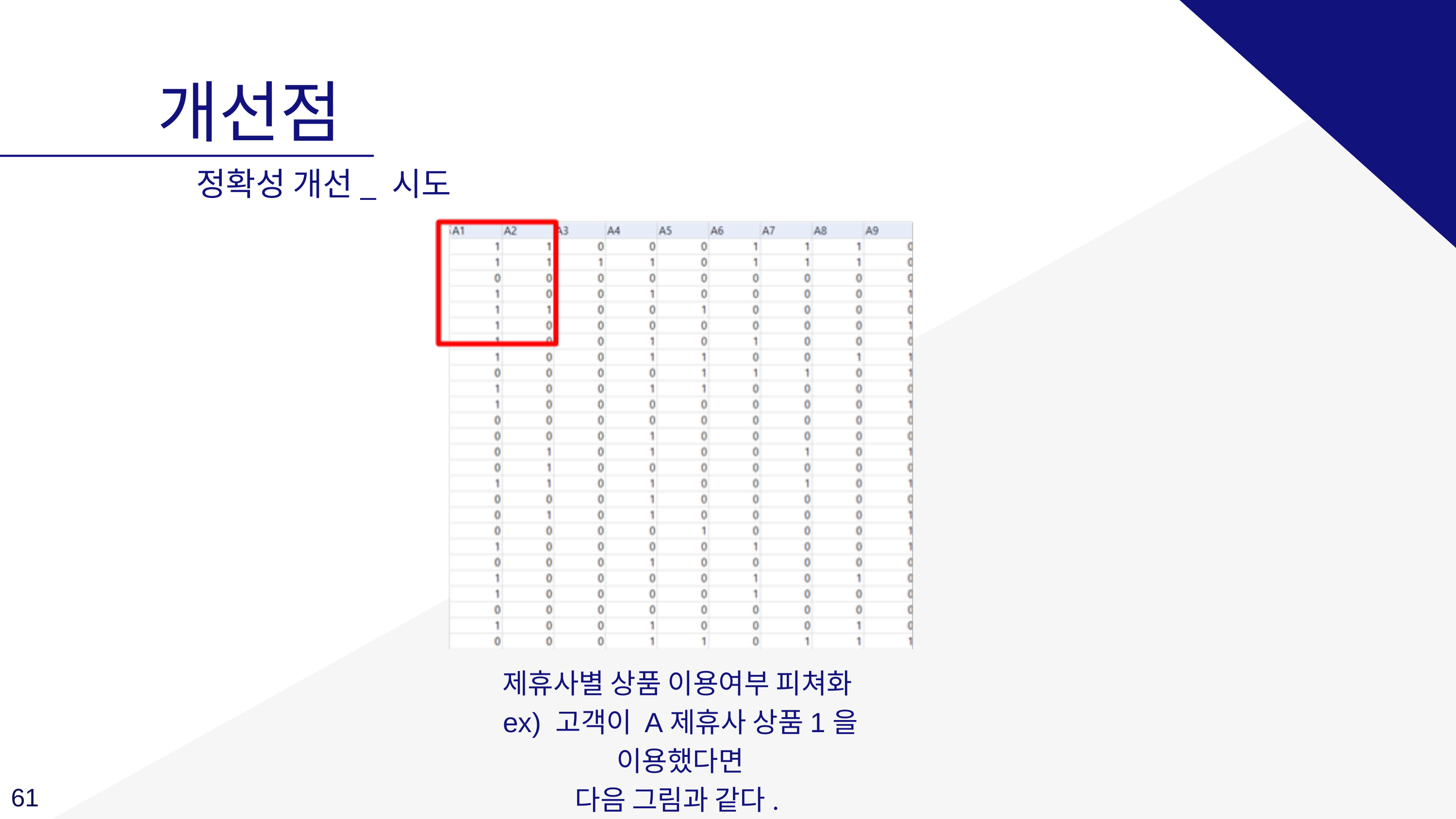

개선점

정확성 개선_ 시도

제휴사별 상품 이용여부 피쳐화
ex) 고객이 A제휴사 상품1을 이용했다면
다음 그림과 같다.
61